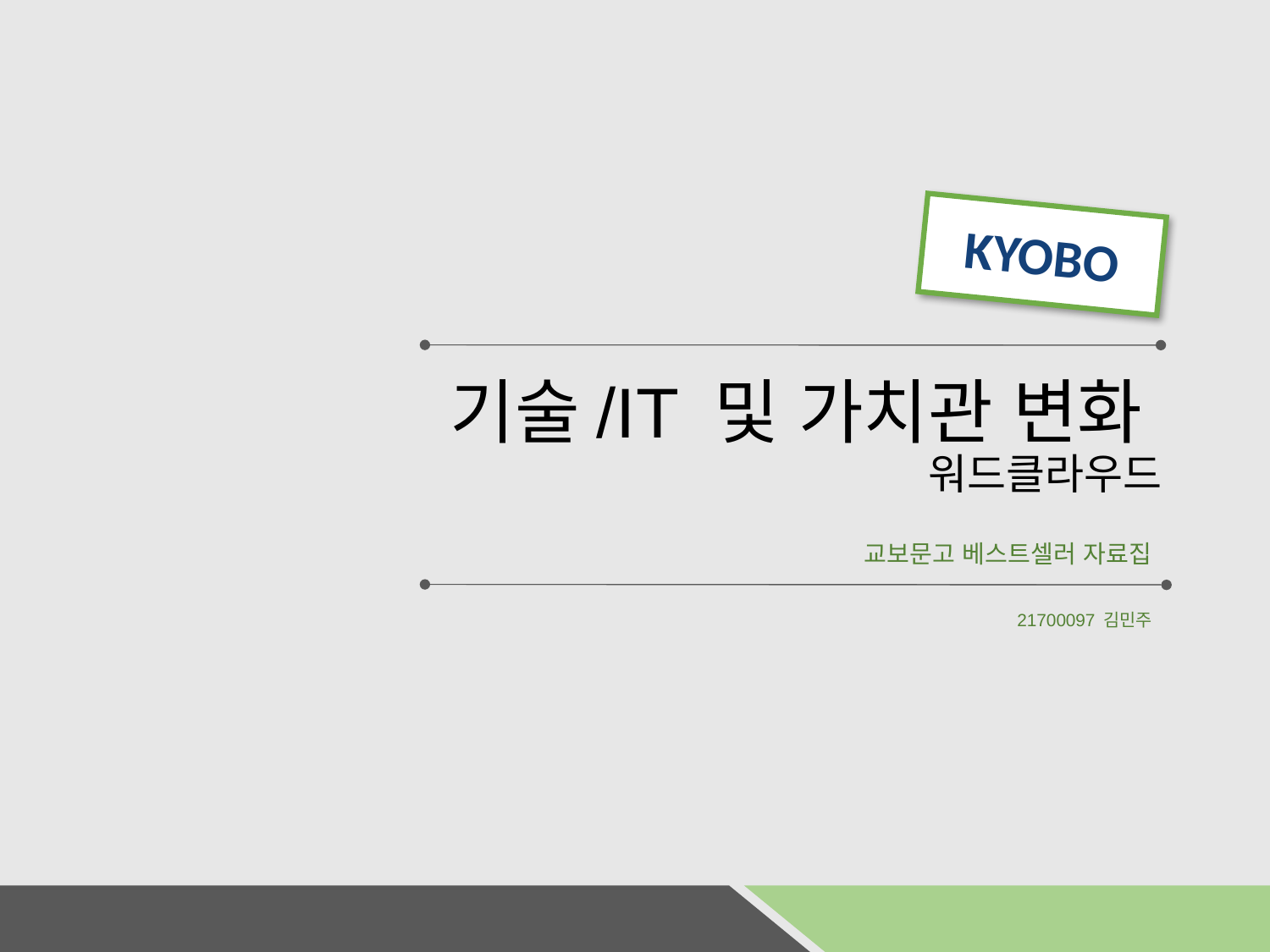

KYOBO
# 기술/IT 및 가치관 변화 워드클라우드
교보문고 베스트셀러 자료집

21700097 김민주